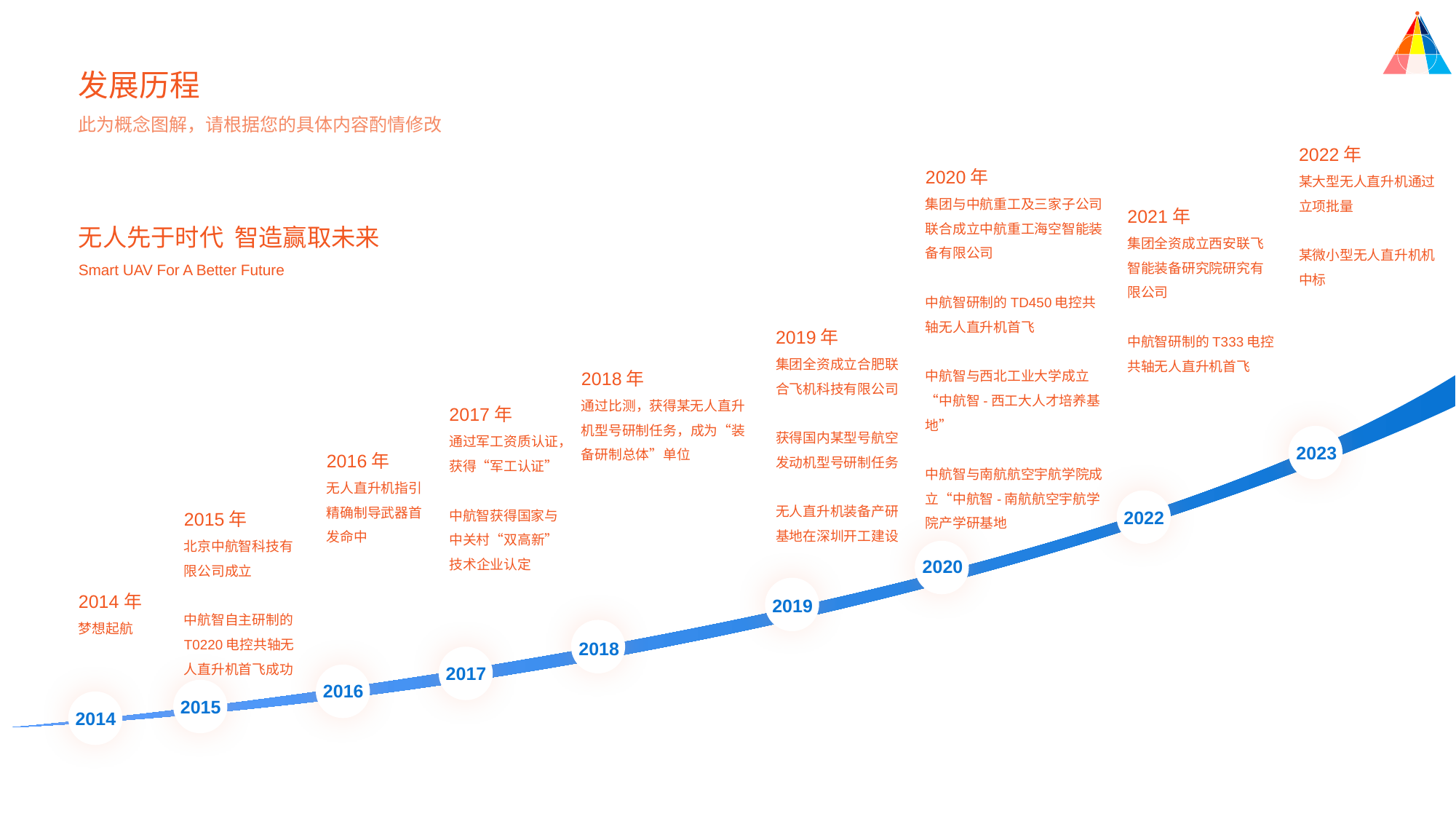

发展历程
此为概念图解，请根据您的具体内容酌情修改
2022年
某大型无人直升机通过立项批量

某微小型无人直升机机中标

2020年
集团与中航重工及三家子公司联合成立中航重工海空智能装备有限公司

中航智研制的TD450电控共轴无人直升机首飞

中航智与西北工业大学成立“中航智-西工大人才培养基地”

中航智与南航航空宇航学院成立“中航智-南航航空宇航学院产学研基地

2021年
集团全资成立西安联飞智能装备研究院研究有限公司

中航智研制的T333电控共轴无人直升机首飞
无人先于时代  智造赢取未来
Smart UAV For A Better Future

2019年
集团全资成立合肥联合飞机科技有限公司

获得国内某型号航空发动机型号研制任务

无人直升机装备产研基地在深圳开工建设

2018年
通过比测，获得某无人直升机型号研制任务，成为“装备研制总体”单位

2017年
通过军工资质认证，获得“军工认证”

中航智获得国家与中关村“双高新”技术企业认定

2016年
无人直升机指引精确制导武器首发命中
2023

2015年
北京中航智科技有限公司成立

中航智自主研制的T0220电控共轴无人直升机首飞成功
2022

2020
2014年
梦想起航
2019

2018
2017
2016
2015
2014